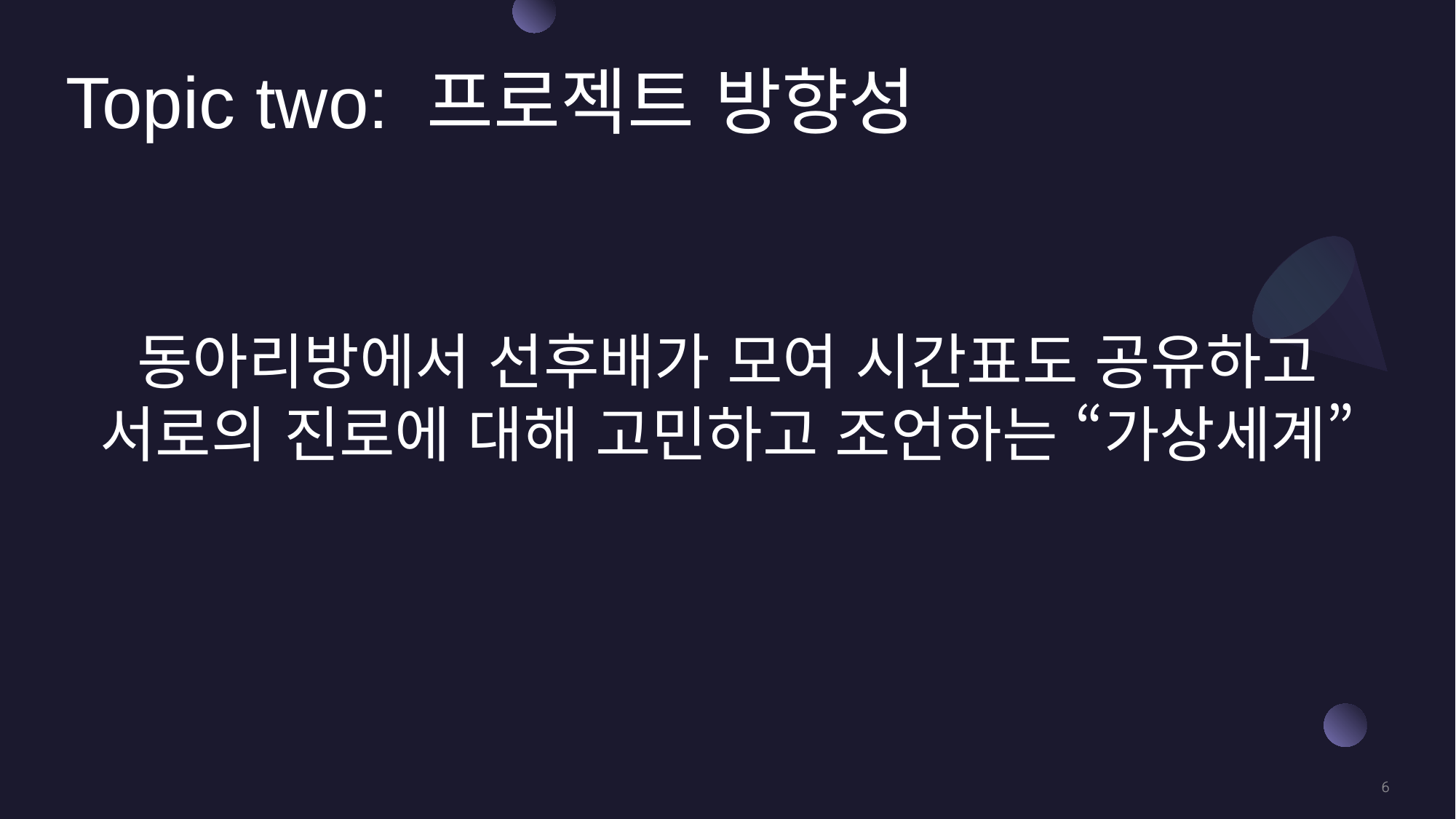

# Topic two: 프로젝트 방향성

동아리방에서 선후배가 모여 시간표도 공유하고 서로의 진로에 대해 고민하고 조언하는 “가상세계”
6